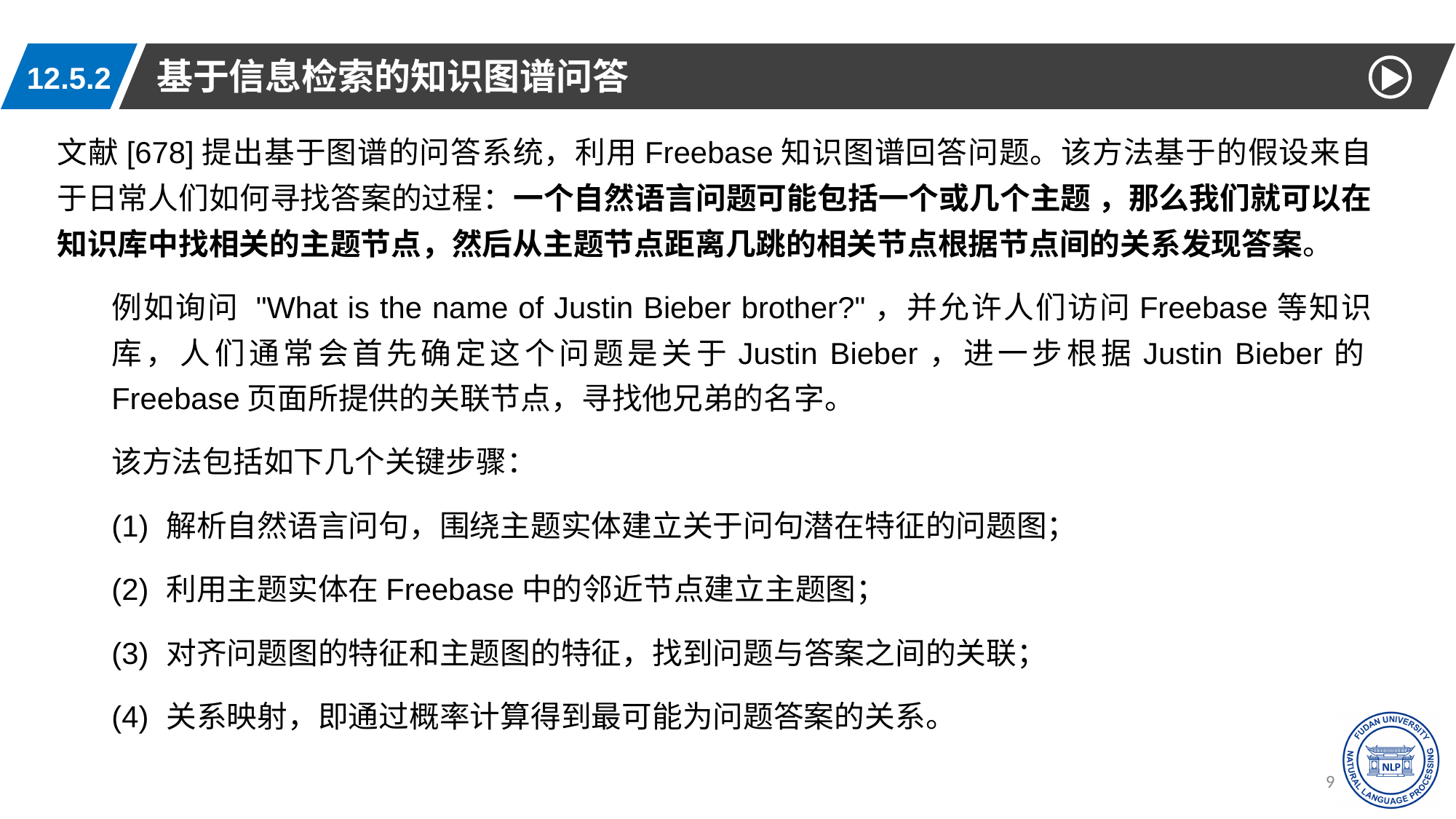

基于信息检索的知识图谱问答
12.5.2

文献[678]提出基于图谱的问答系统，利用Freebase知识图谱回答问题。该方法基于的假设来自于日常人们如何寻找答案的过程：一个自然语言问题可能包括一个或几个主题 ，那么我们就可以在知识库中找相关的主题节点，然后从主题节点距离几跳的相关节点根据节点间的关系发现答案。
例如询问 "What is the name of Justin Bieber brother?"，并允许人们访问Freebase等知识库，人们通常会首先确定这个问题是关于Justin Bieber，进一步根据Justin Bieber的Freebase页面所提供的关联节点，寻找他兄弟的名字。
该方法包括如下几个关键步骤：
解析自然语言问句，围绕主题实体建立关于问句潜在特征的问题图；
利用主题实体在Freebase中的邻近节点建立主题图；
对齐问题图的特征和主题图的特征，找到问题与答案之间的关联；
关系映射，即通过概率计算得到最可能为问题答案的关系。
96